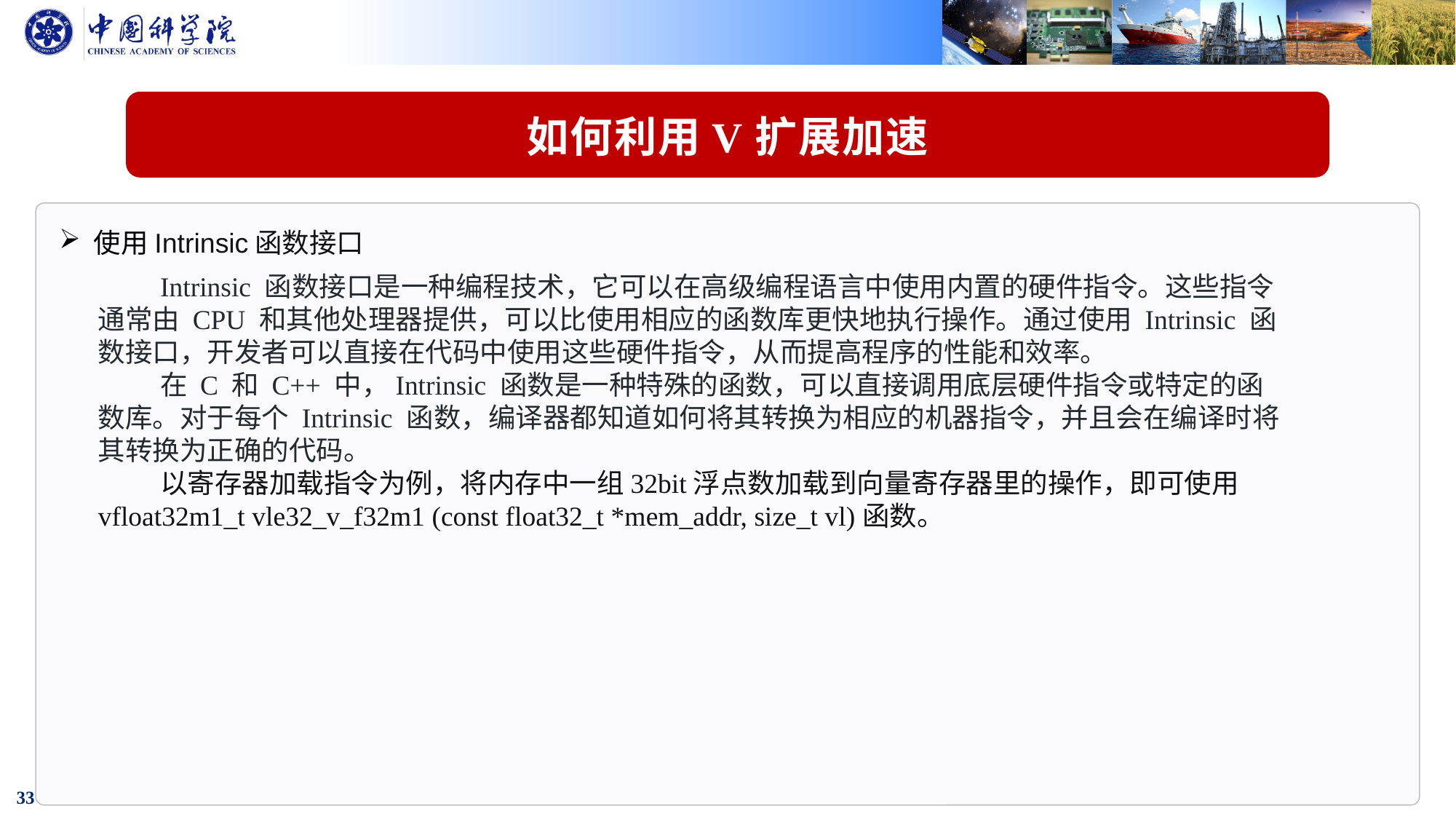

如何利用V扩展加速

使用Intrinsic函数接口
         Intrinsic 函数接口是一种编程技术，它可以在高级编程语言中使用内置的硬件指令。这些指令通常由 CPU 和其他处理器提供，可以比使用相应的函数库更快地执行操作。通过使用 Intrinsic 函数接口，开发者可以直接在代码中使用这些硬件指令，从而提高程序的性能和效率。
         在 C 和 C++ 中，Intrinsic 函数是一种特殊的函数，可以直接调用底层硬件指令或特定的函数库。对于每个 Intrinsic 函数，编译器都知道如何将其转换为相应的机器指令，并且会在编译时将其转换为正确的代码。
         以寄存器加载指令为例，将内存中一组32bit浮点数加载到向量寄存器里的操作，即可使用vfloat32m1_t vle32_v_f32m1 (const float32_t *mem_addr, size_t vl)函数。